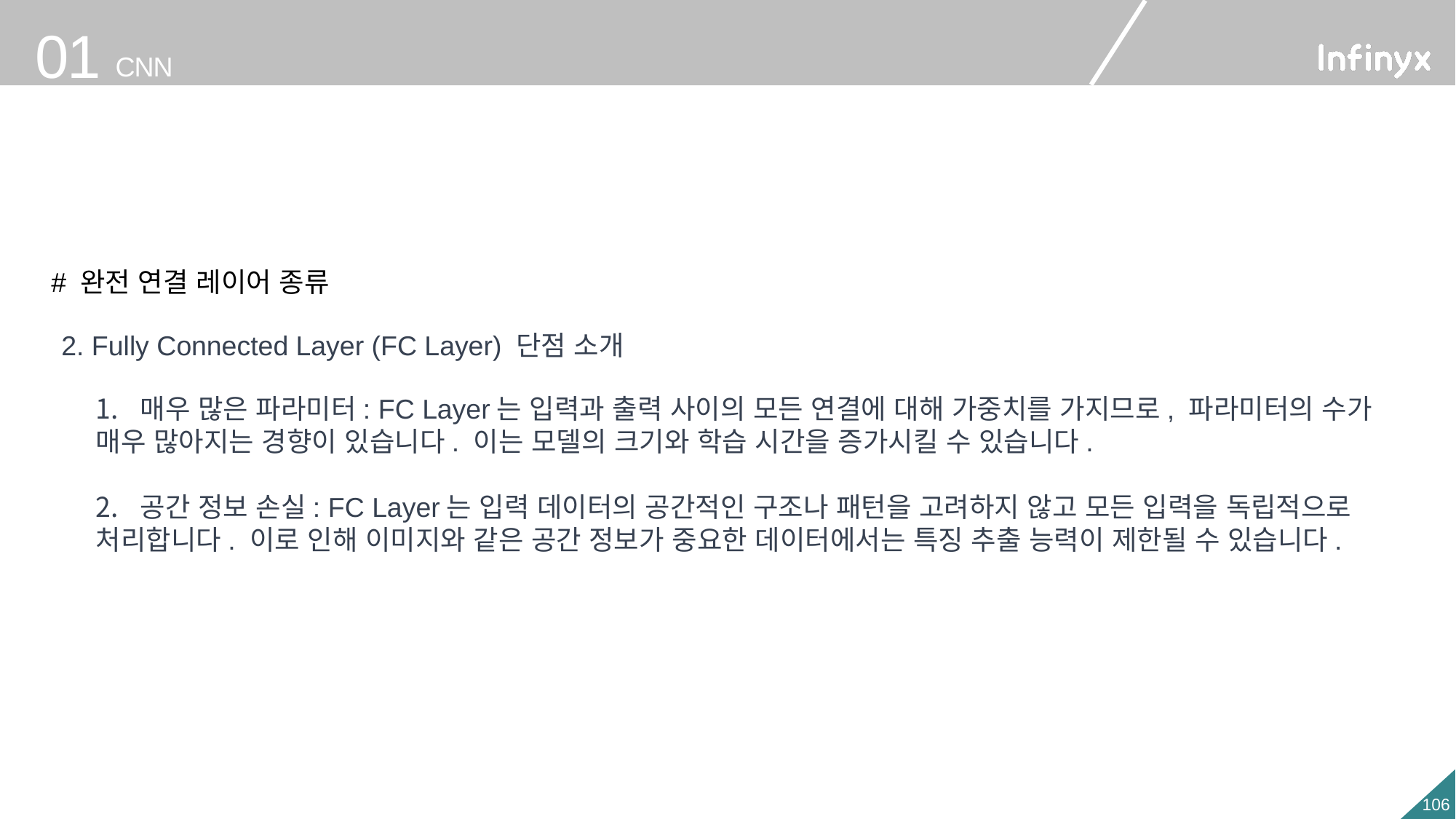

# 완전 연결 레이어 종류
2. Fully Connected Layer (FC Layer) 단점 소개
  매우 많은 파라미터: FC Layer는 입력과 출력 사이의 모든 연결에 대해 가중치를 가지므로, 파라미터의 수가 매우 많아지는 경향이 있습니다. 이는 모델의 크기와 학습 시간을 증가시킬 수 있습니다.

  공간 정보 손실: FC Layer는 입력 데이터의 공간적인 구조나 패턴을 고려하지 않고 모든 입력을 독립적으로 처리합니다. 이로 인해 이미지와 같은 공간 정보가 중요한 데이터에서는 특징 추출 능력이 제한될 수 있습니다.